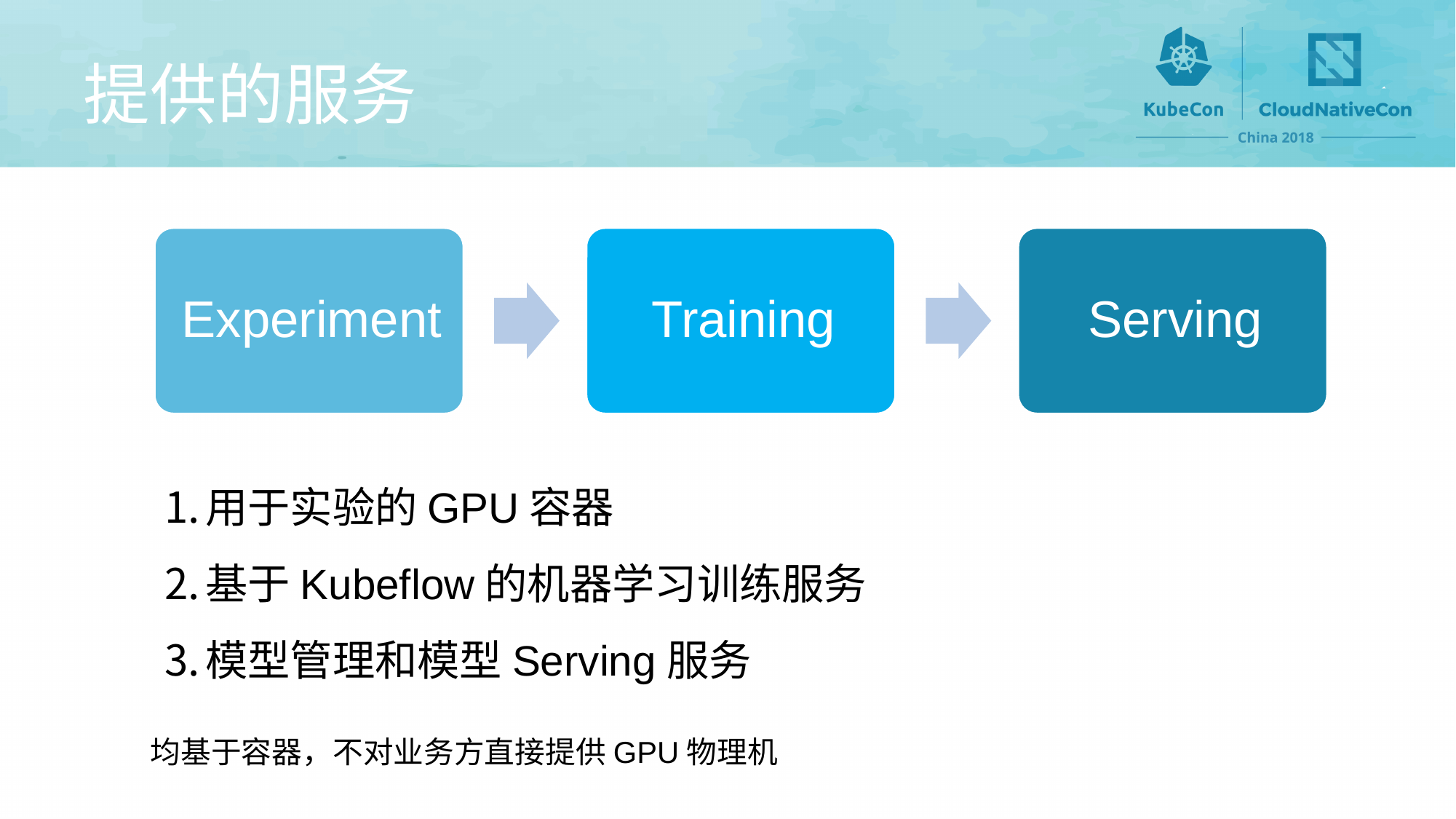

# 提供的服务
Experiment

Training

Serving
用于实验的GPU容器
基于Kubeflow的机器学习训练服务
模型管理和模型Serving服务
均基于容器，不对业务方直接提供GPU物理机